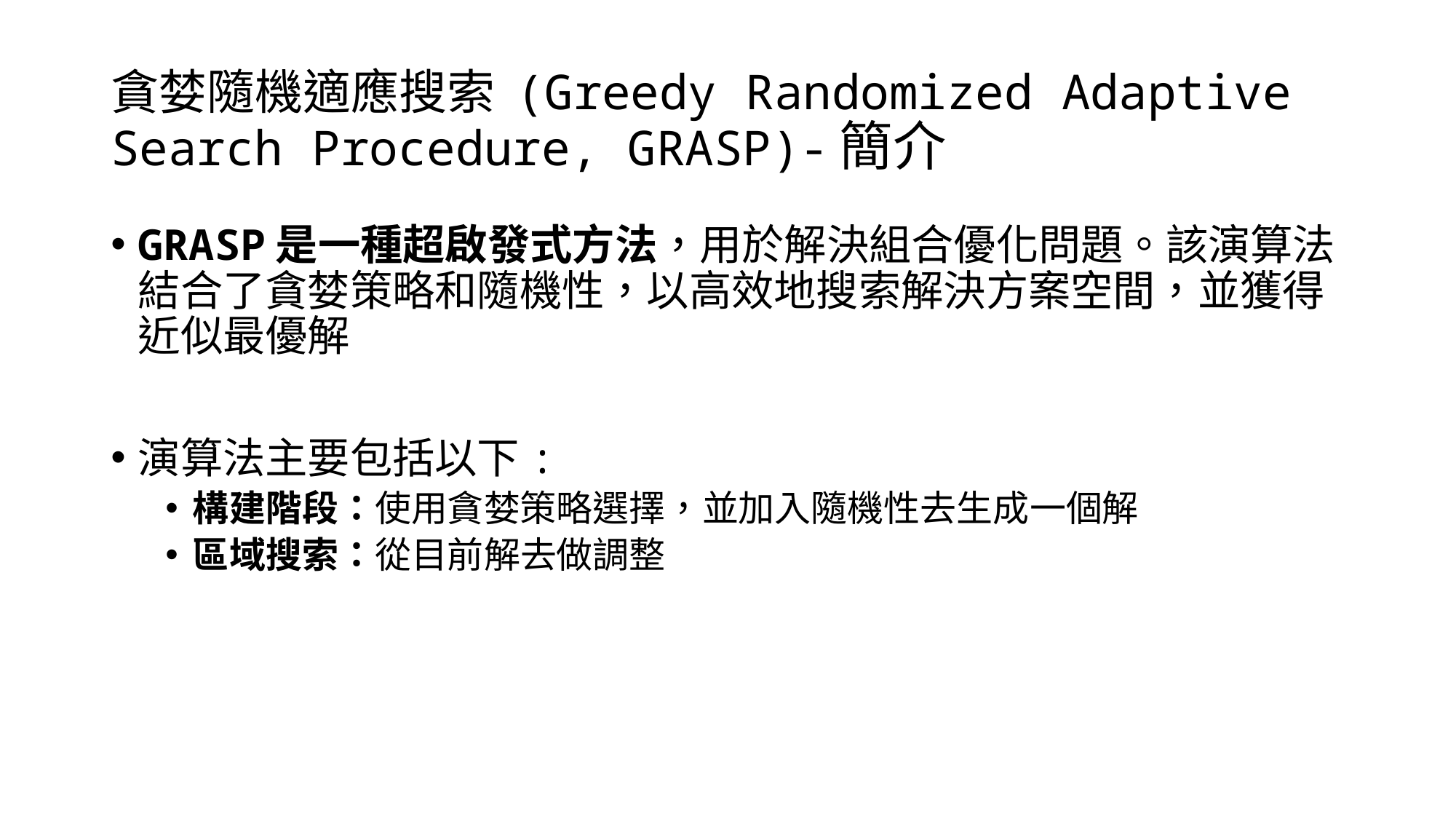

# 貪婪隨機適應搜索 (Greedy Randomized Adaptive Search Procedure, GRASP)-簡介
GRASP是一種超啟發式方法，用於解決組合優化問題。該演算法結合了貪婪策略和隨機性，以高效地搜索解決方案空間，並獲得近似最優解

演算法主要包括以下:
構建階段：使用貪婪策略選擇，並加入隨機性去生成一個解
區域搜索：從目前解去做調整